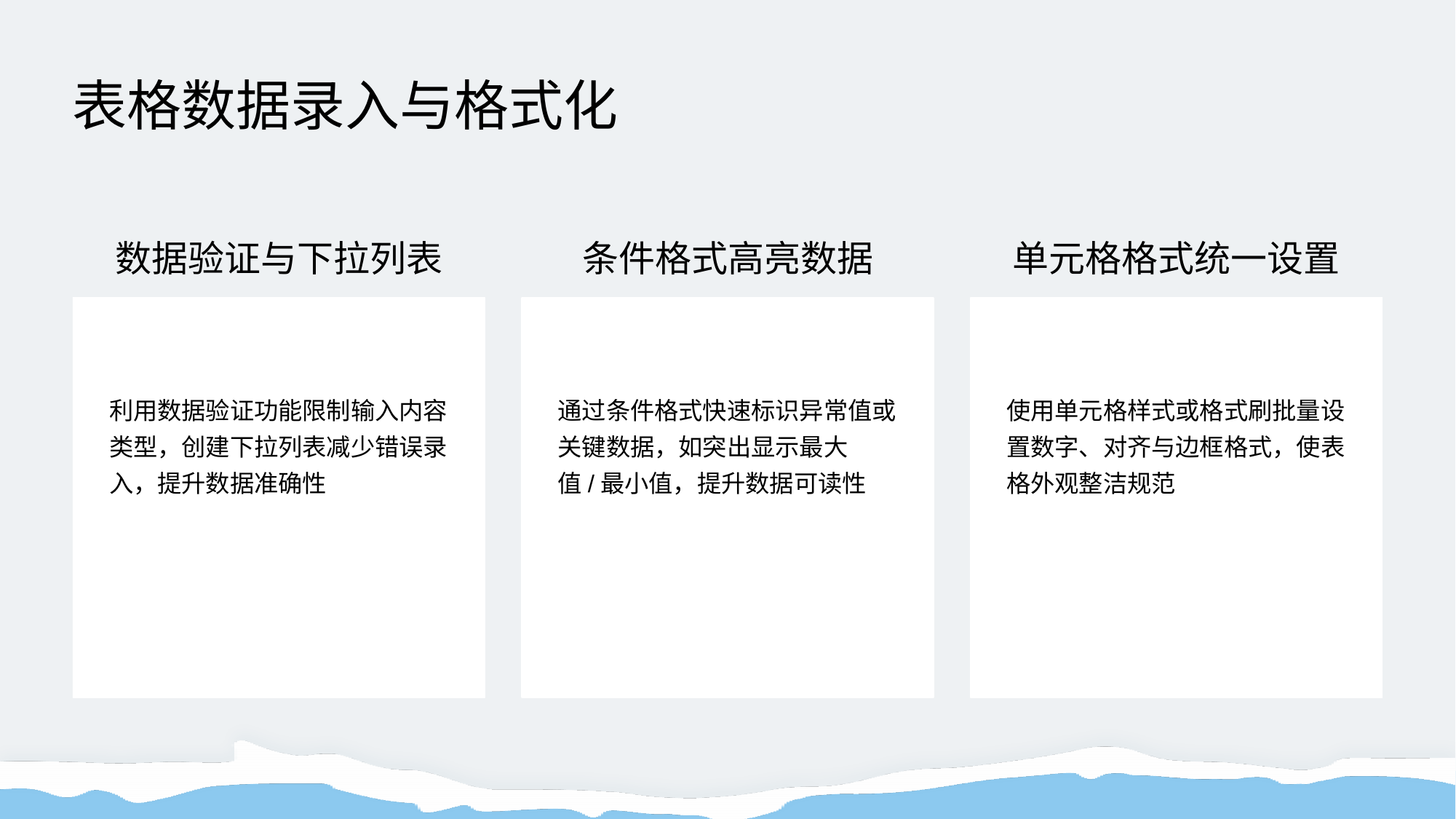

表格数据录入与格式化
数据验证与下拉列表
条件格式高亮数据
单元格格式统一设置

利用数据验证功能限制输入内容类型，创建下拉列表减少错误录入，提升数据准确性
通过条件格式快速标识异常值或关键数据，如突出显示最大值/最小值，提升数据可读性
使用单元格样式或格式刷批量设置数字、对齐与边框格式，使表格外观整洁规范